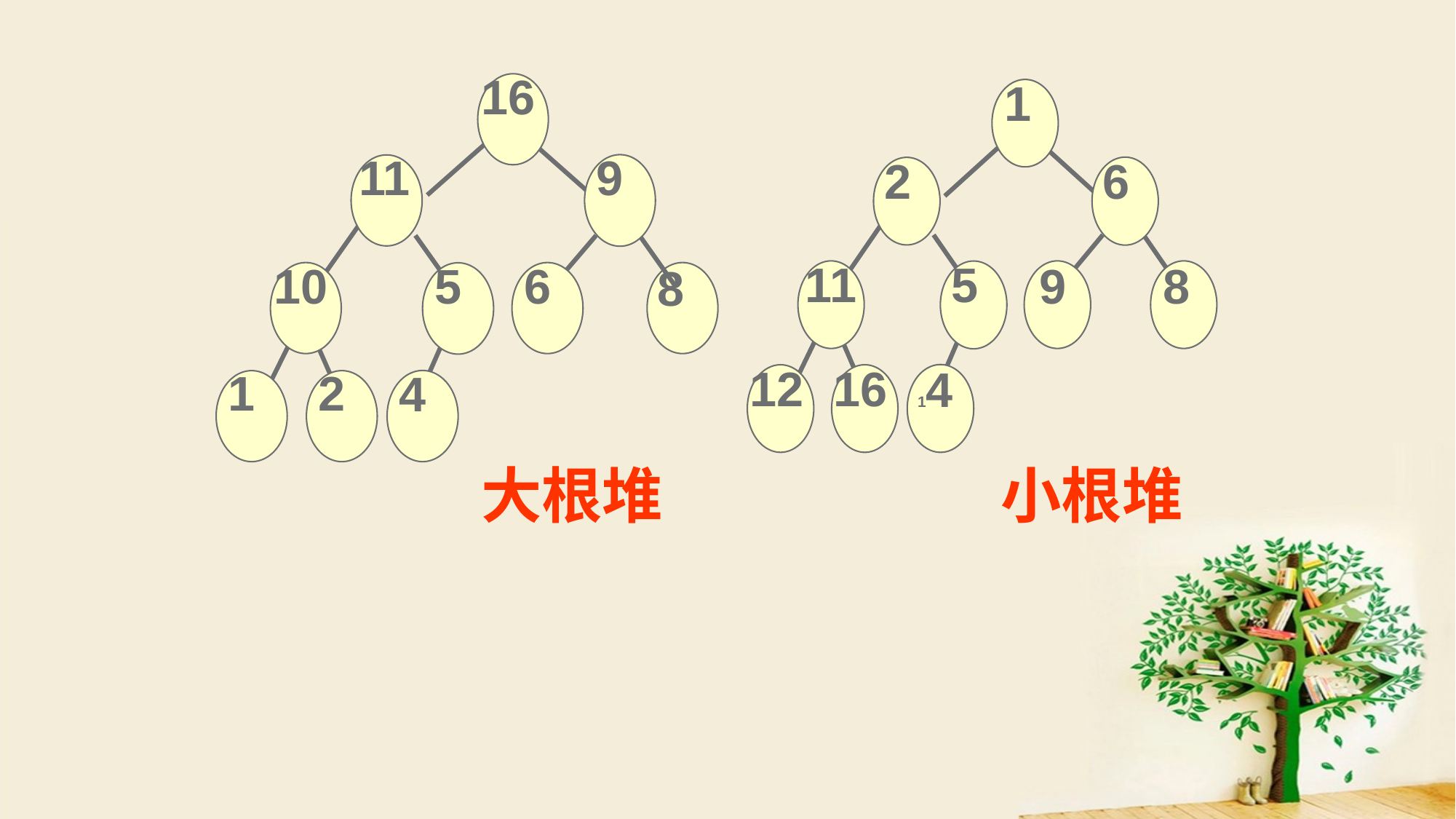

16
 11
  9
10
  5
  6
  1
  2
  4

 8

  1
  2
  6
 11
  5
   9
 8
12
16
  14

大根堆
小根堆